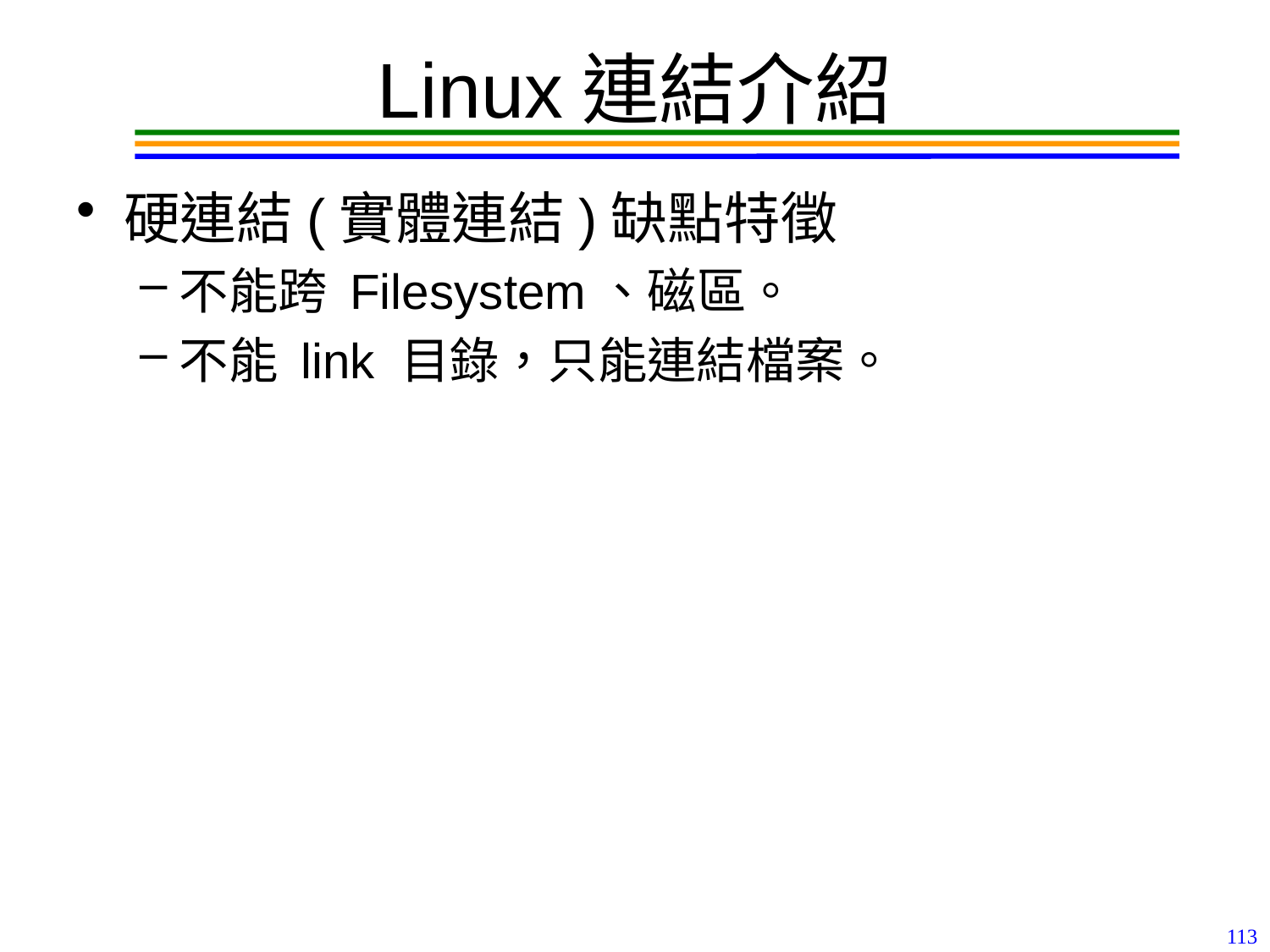

# Linux連結介紹
硬連結(實體連結)缺點特徵
不能跨 Filesystem、磁區。
不能 link 目錄，只能連結檔案。

113